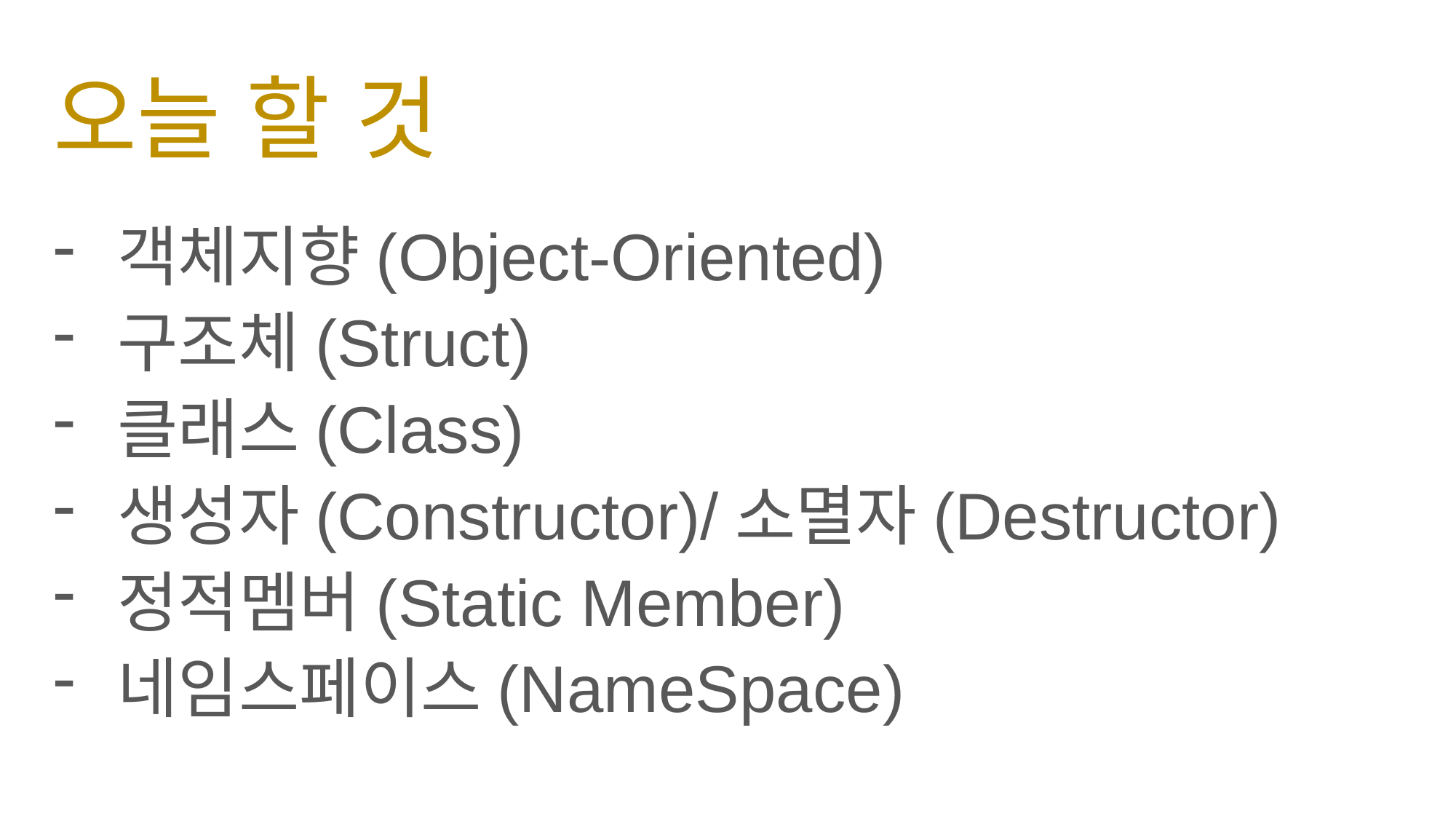

# 오늘 할 것
 객체지향(Object-Oriented)
 구조체(Struct)
 클래스(Class)
 생성자(Constructor)/소멸자(Destructor)
 정적멤버(Static Member)
 네임스페이스(NameSpace)